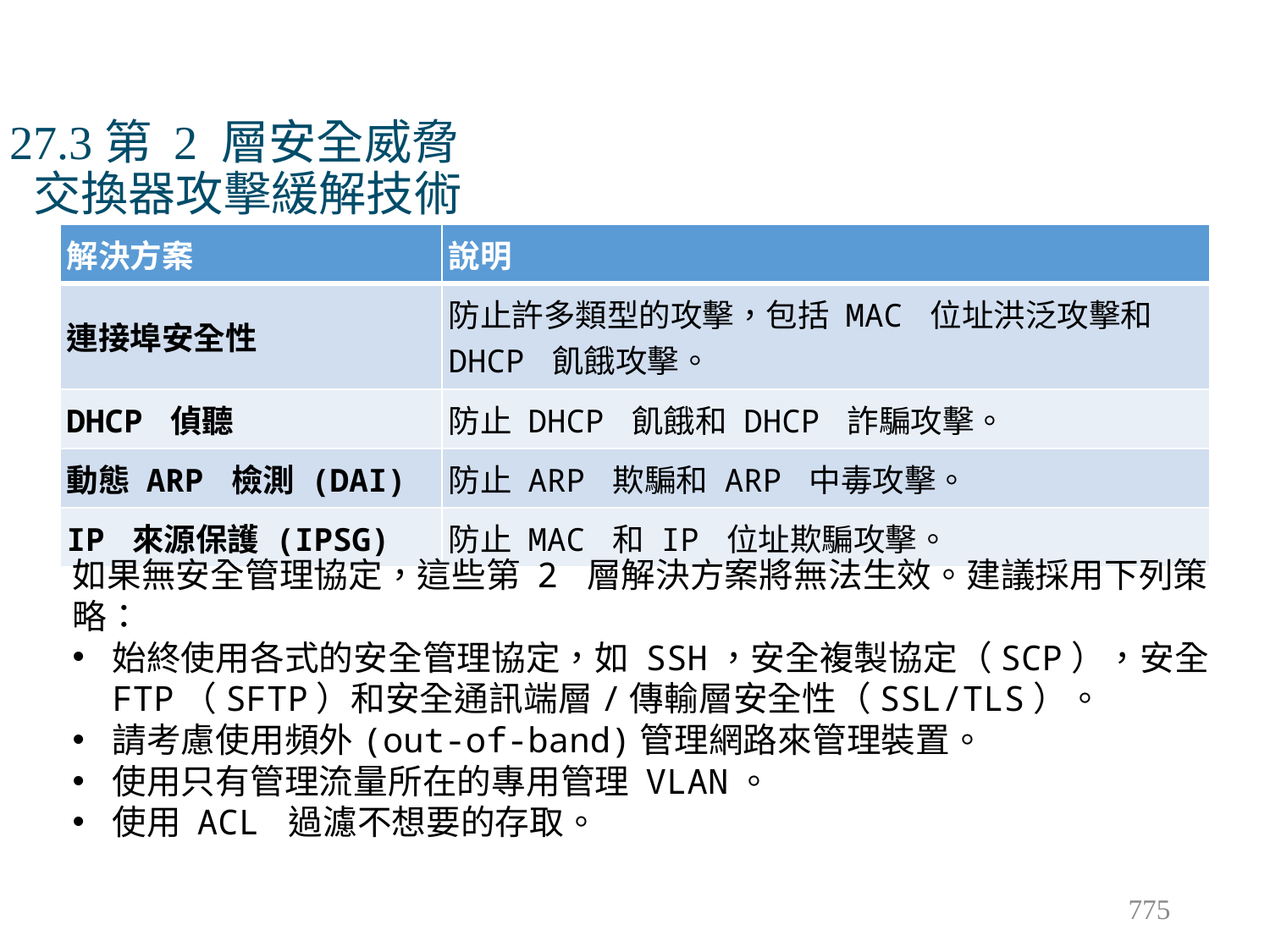

# 27.3第 2 層安全威脅 交換器攻擊緩解技術
| 解決方案 | 說明 |
| --- | --- |
| 連接埠安全性 | 防止許多類型的攻擊，包括 MAC 位址洪泛攻擊和 DHCP 飢餓攻擊。 |
| DHCP 偵聽 | 防止 DHCP 飢餓和 DHCP 詐騙攻擊。 |
| 動態 ARP 檢測 (DAI) | 防止 ARP 欺騙和 ARP 中毒攻擊。 |
| IP 來源保護 (IPSG) | 防止 MAC 和 IP 位址欺騙攻擊。 |
如果無安全管理協定，這些第 2 層解決方案將無法生效。建議採用下列策略：
始終使用各式的安全管理協定，如 SSH，安全複製協定（SCP），安全 FTP（SFTP）和安全通訊端層/傳輸層安全性（SSL/TLS）。
請考慮使用頻外(out-of-band)管理網路來管理裝置。
使用只有管理流量所在的專用管理 VLAN。
使用 ACL 過濾不想要的存取。
775